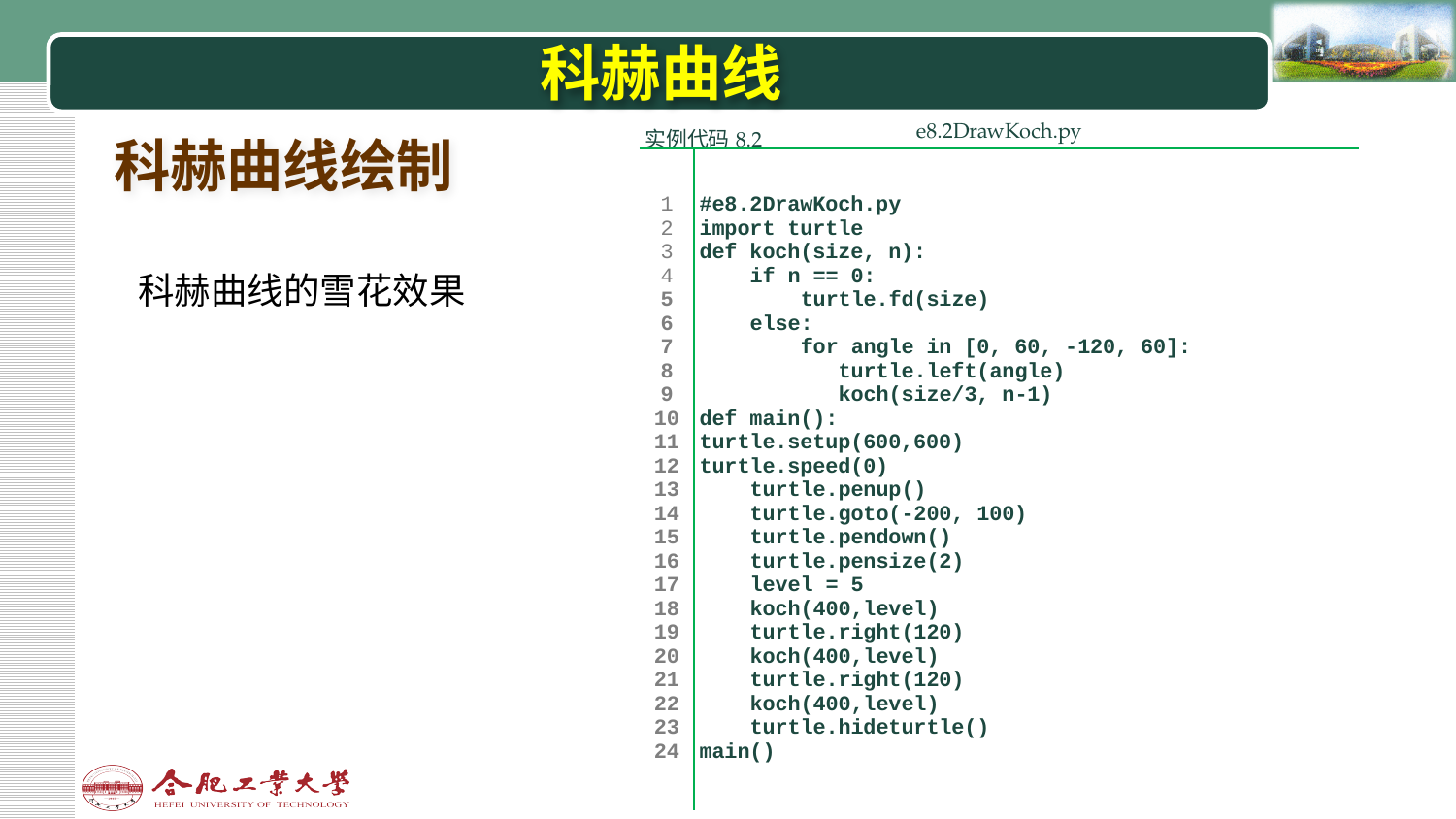

# 科赫曲线
科赫曲线绘制
| 实例代码8.2 |  | e8.2DrawKoch.py |  |
| --- | --- | --- | --- |
|  |  |  |  |
| 1 2 3 4 5 6 7 8 9 10 11 12 13 14 15 16 17 18 19 20 21 22 23 24 | #e8.2DrawKoch.py import turtle def koch(size, n): if n == 0: turtle.fd(size) else: for angle in [0, 60, -120, 60]: turtle.left(angle) koch(size/3, n-1) def main(): turtle.setup(600,600) turtle.speed(0) turtle.penup() turtle.goto(-200, 100) turtle.pendown() turtle.pensize(2) level = 5 koch(400,level) turtle.right(120) koch(400,level) turtle.right(120) koch(400,level) turtle.hideturtle() main() |  |  |
|  |  |  |  |
科赫曲线的雪花效果